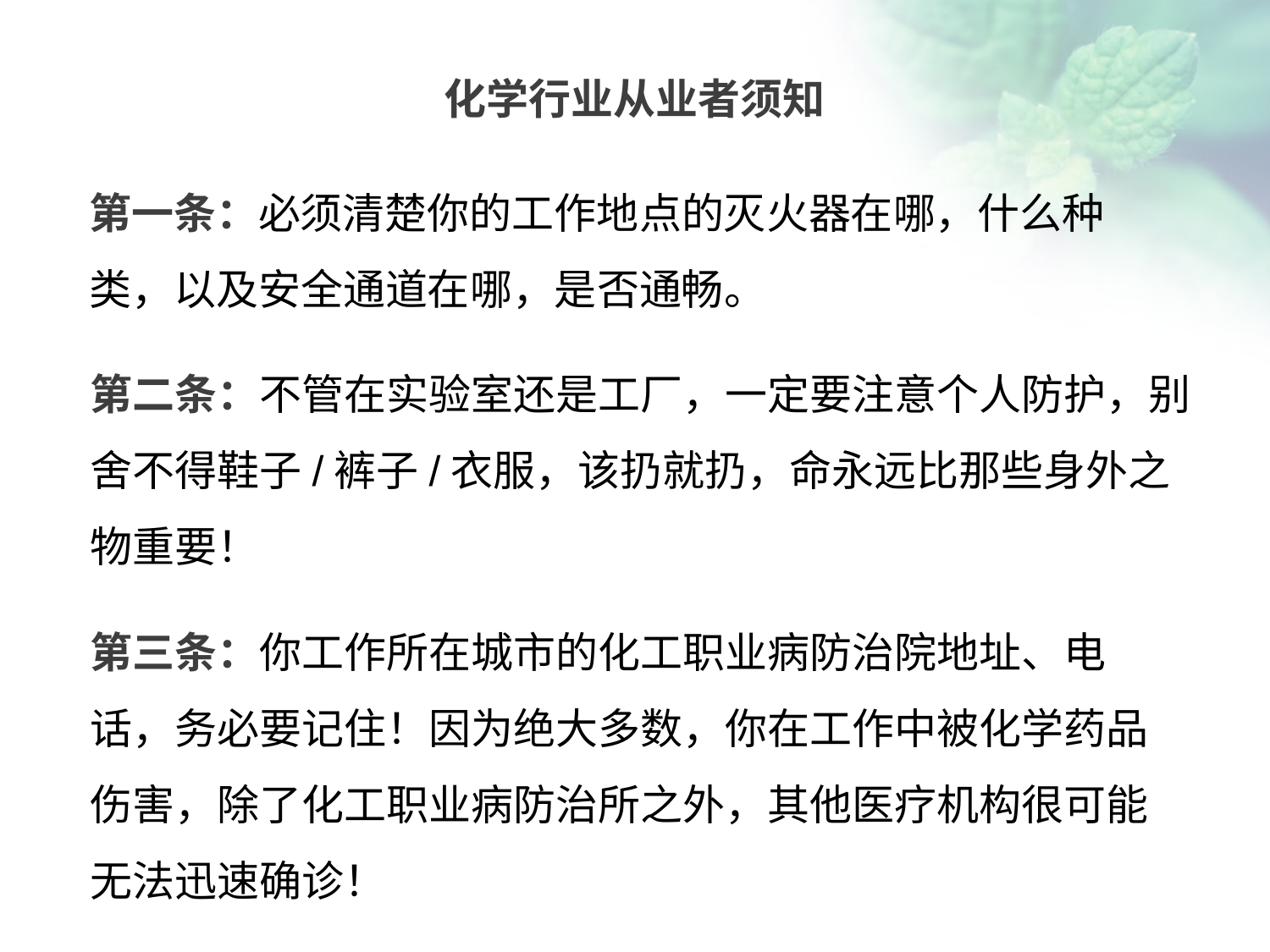

化学行业从业者须知
第一条：必须清楚你的工作地点的灭火器在哪，什么种类，以及安全通道在哪，是否通畅。
点击添加文本
第二条：不管在实验室还是工厂，一定要注意个人防护，别舍不得鞋子/裤子/衣服，该扔就扔，命永远比那些身外之物重要！
点击添加文本
点击添加文本
第三条：你工作所在城市的化工职业病防治院地址、电话，务必要记住！因为绝大多数，你在工作中被化学药品伤害，除了化工职业病防治所之外，其他医疗机构很可能无法迅速确诊！
点击添加文本